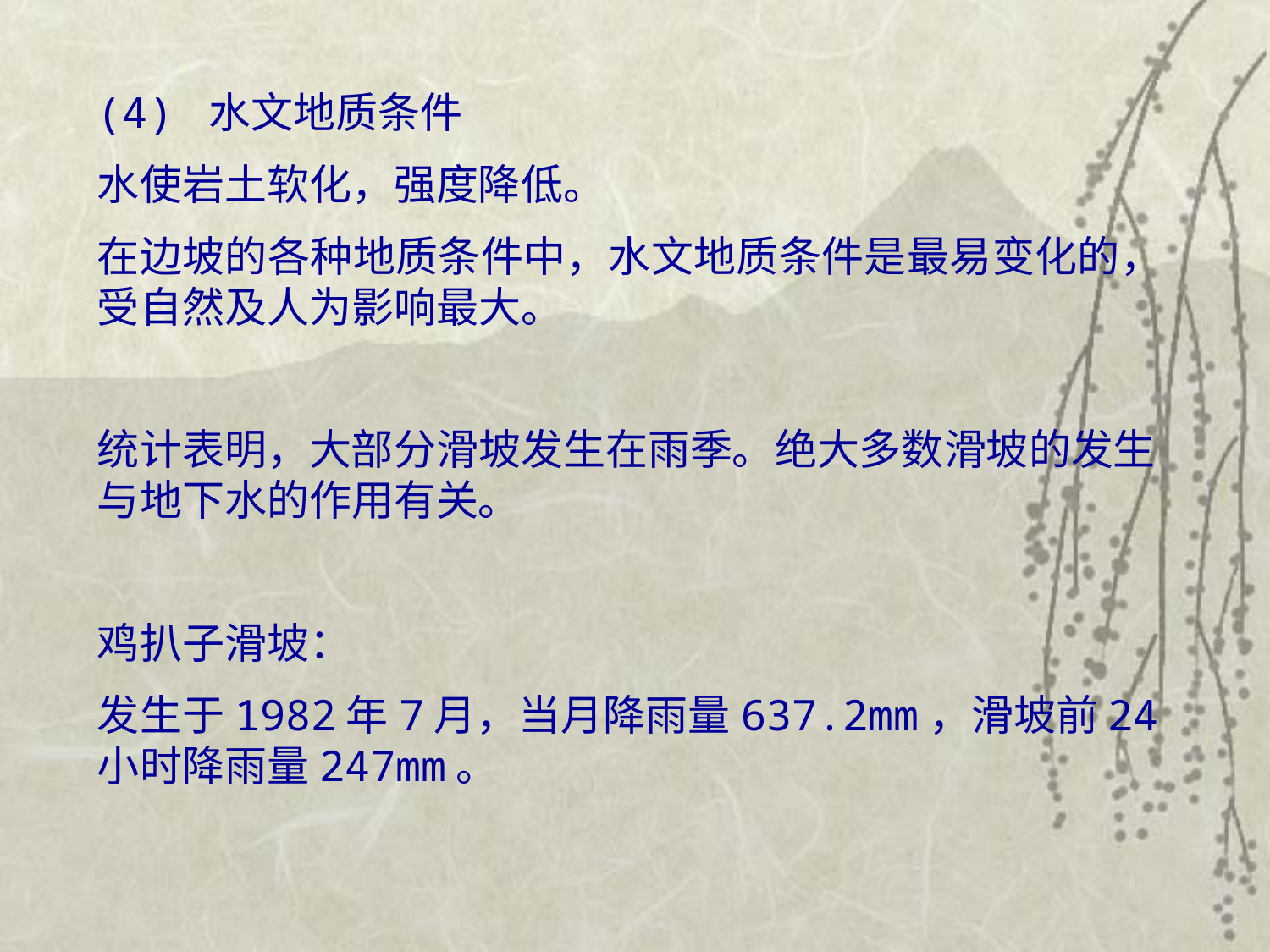

(4) 水文地质条件
水使岩土软化，强度降低。
在边坡的各种地质条件中，水文地质条件是最易变化的，受自然及人为影响最大。
统计表明，大部分滑坡发生在雨季。绝大多数滑坡的发生与地下水的作用有关。

鸡扒子滑坡：
发生于1982年7月，当月降雨量637.2mm，滑坡前24小时降雨量247mm。